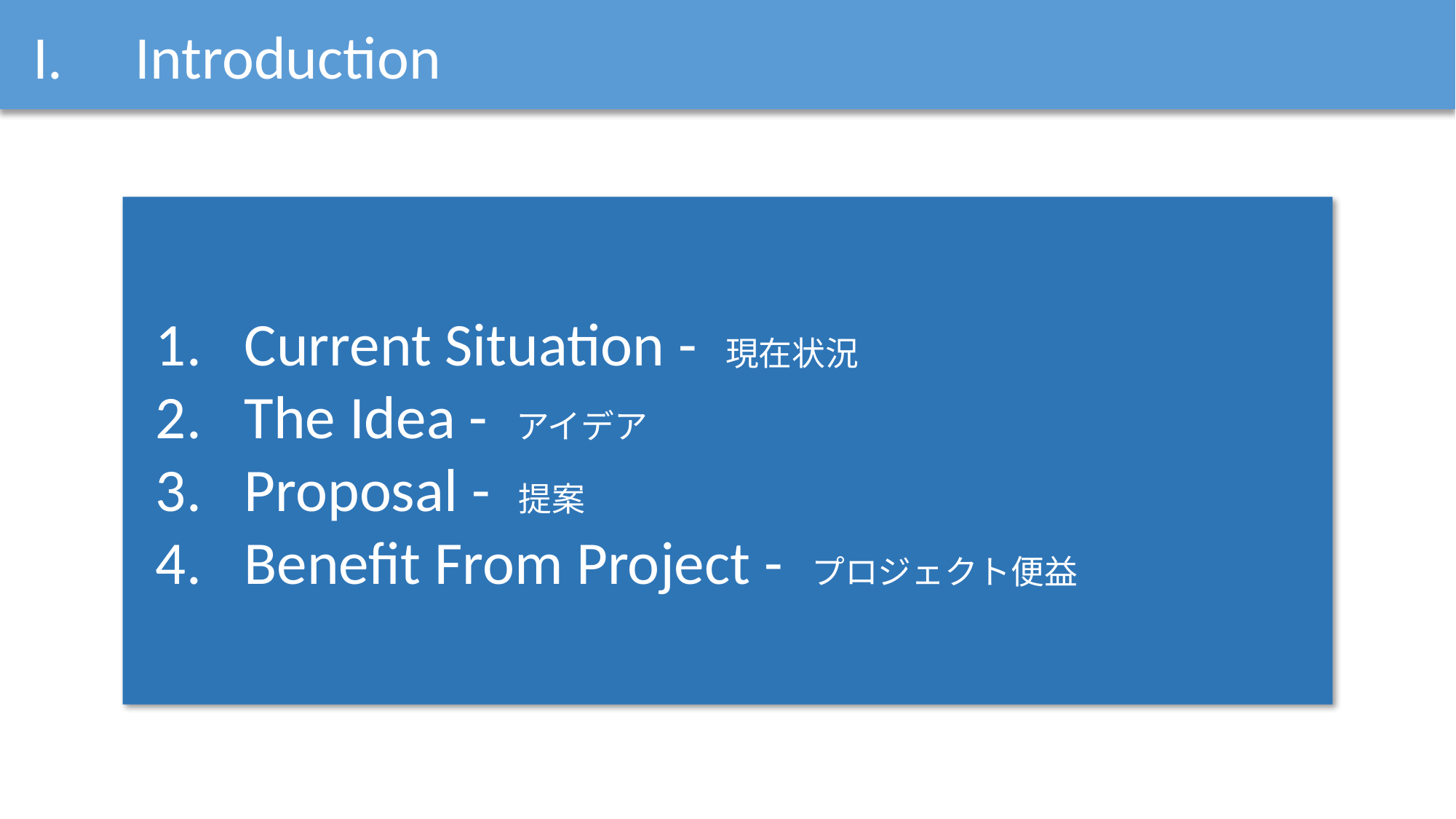

Introduction
Current Situation - 現在状況
The Idea - アイデア
Proposal - 提案
Benefit From Project - プロジェクト便益